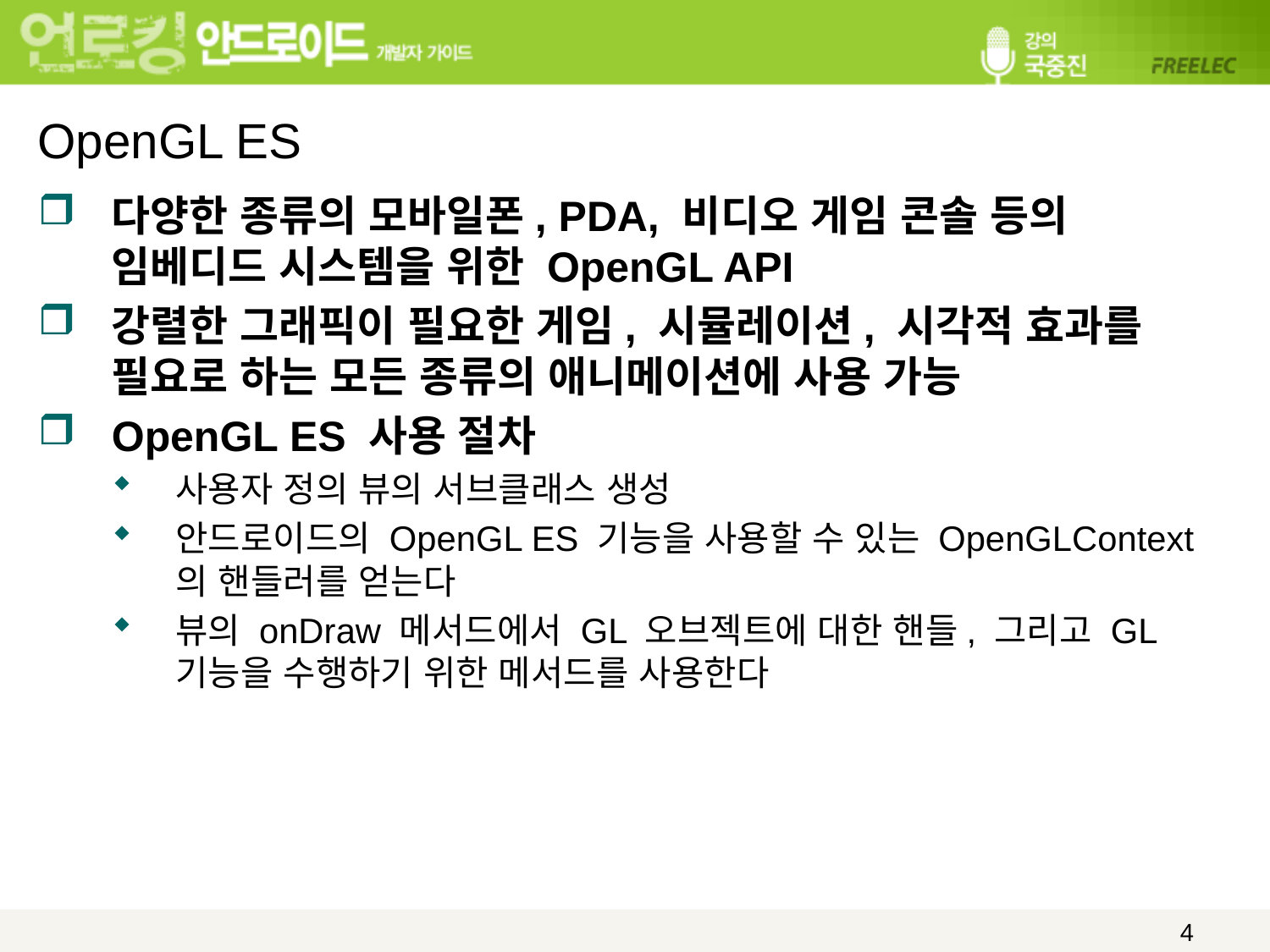

# OpenGL ES
다양한 종류의 모바일폰, PDA, 비디오 게임 콘솔 등의 임베디드 시스템을 위한 OpenGL API
강렬한 그래픽이 필요한 게임, 시뮬레이션, 시각적 효과를 필요로 하는 모든 종류의 애니메이션에 사용 가능
OpenGL ES 사용 절차
사용자 정의 뷰의 서브클래스 생성
안드로이드의 OpenGL ES 기능을 사용할 수 있는 OpenGLContext의 핸들러를 얻는다
뷰의 onDraw 메서드에서 GL 오브젝트에 대한 핸들, 그리고 GL 기능을 수행하기 위한 메서드를 사용한다
4